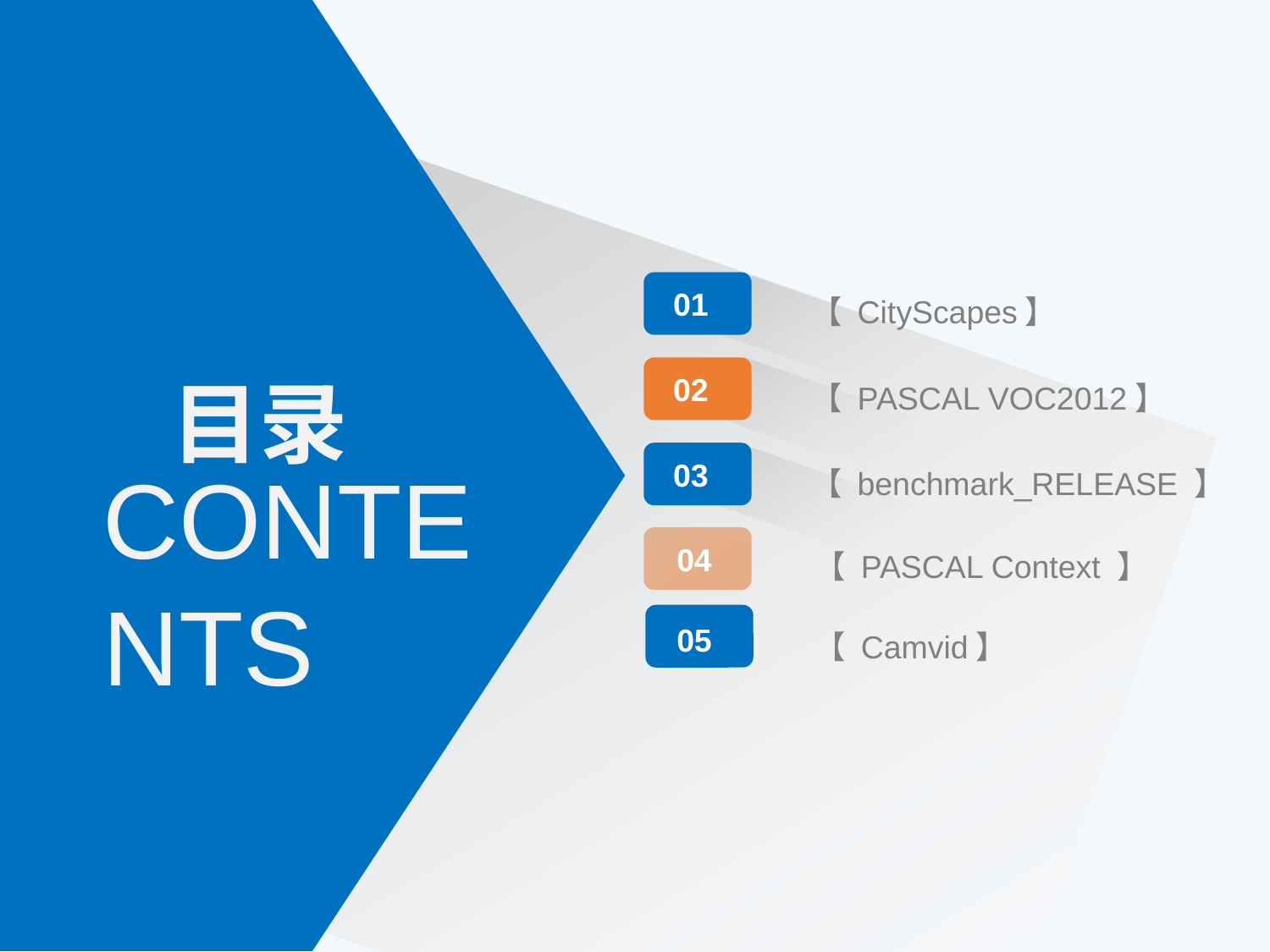

01
【 CityScapes】

02
【 PASCAL VOC2012】

目录

03
【 benchmark_RELEASE 】

CONTENTS

【 PASCAL Context 】
04

【 Camvid】
05